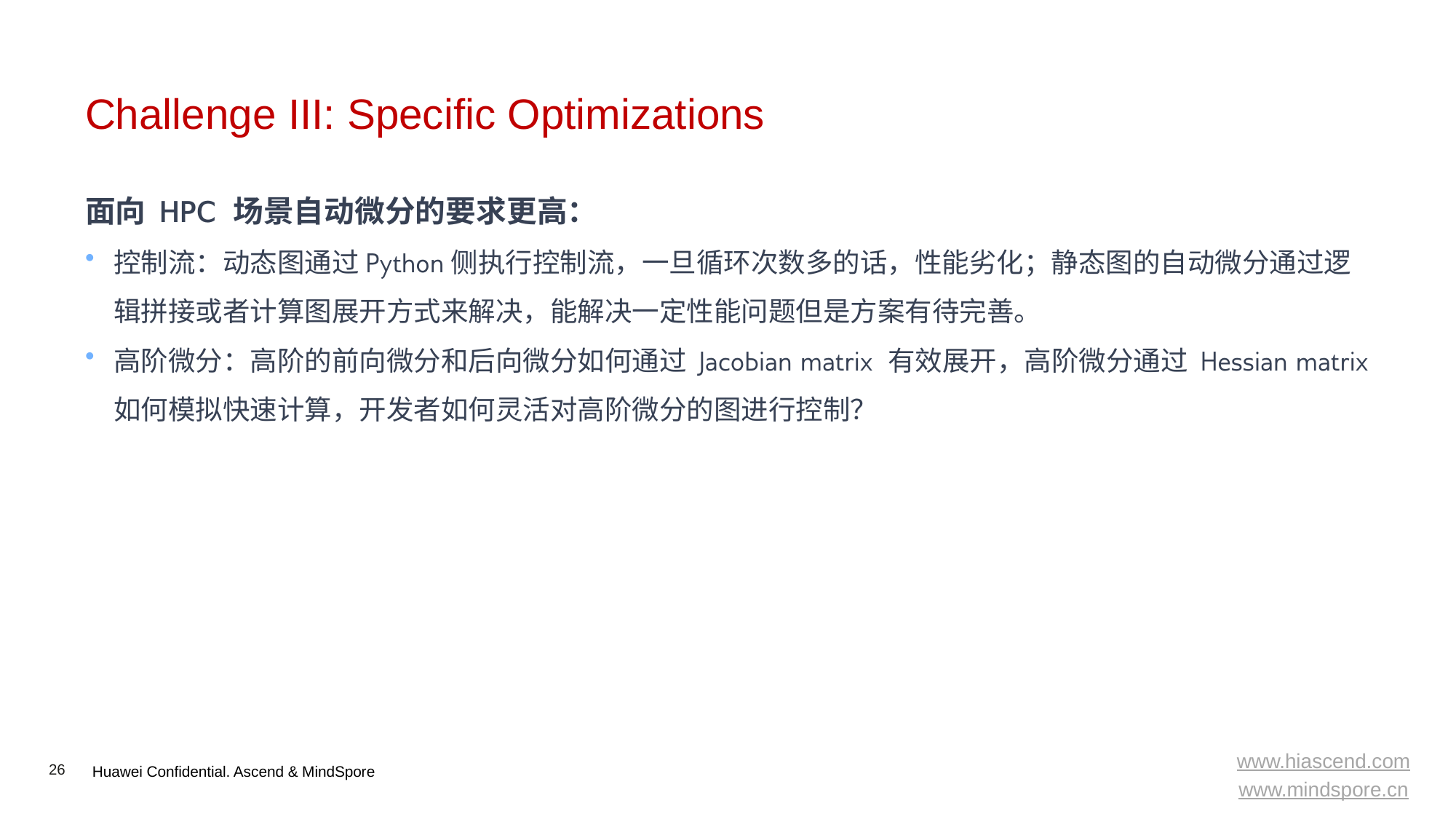

# Challenge III: Specific Optimizations
面向 HPC 场景自动微分的要求更高：
控制流：动态图通过Python侧执行控制流，一旦循环次数多的话，性能劣化；静态图的自动微分通过逻辑拼接或者计算图展开方式来解决，能解决一定性能问题但是方案有待完善。
高阶微分：高阶的前向微分和后向微分如何通过 Jacobian matrix 有效展开，高阶微分通过 Hessian matrix 如何模拟快速计算，开发者如何灵活对高阶微分的图进行控制？